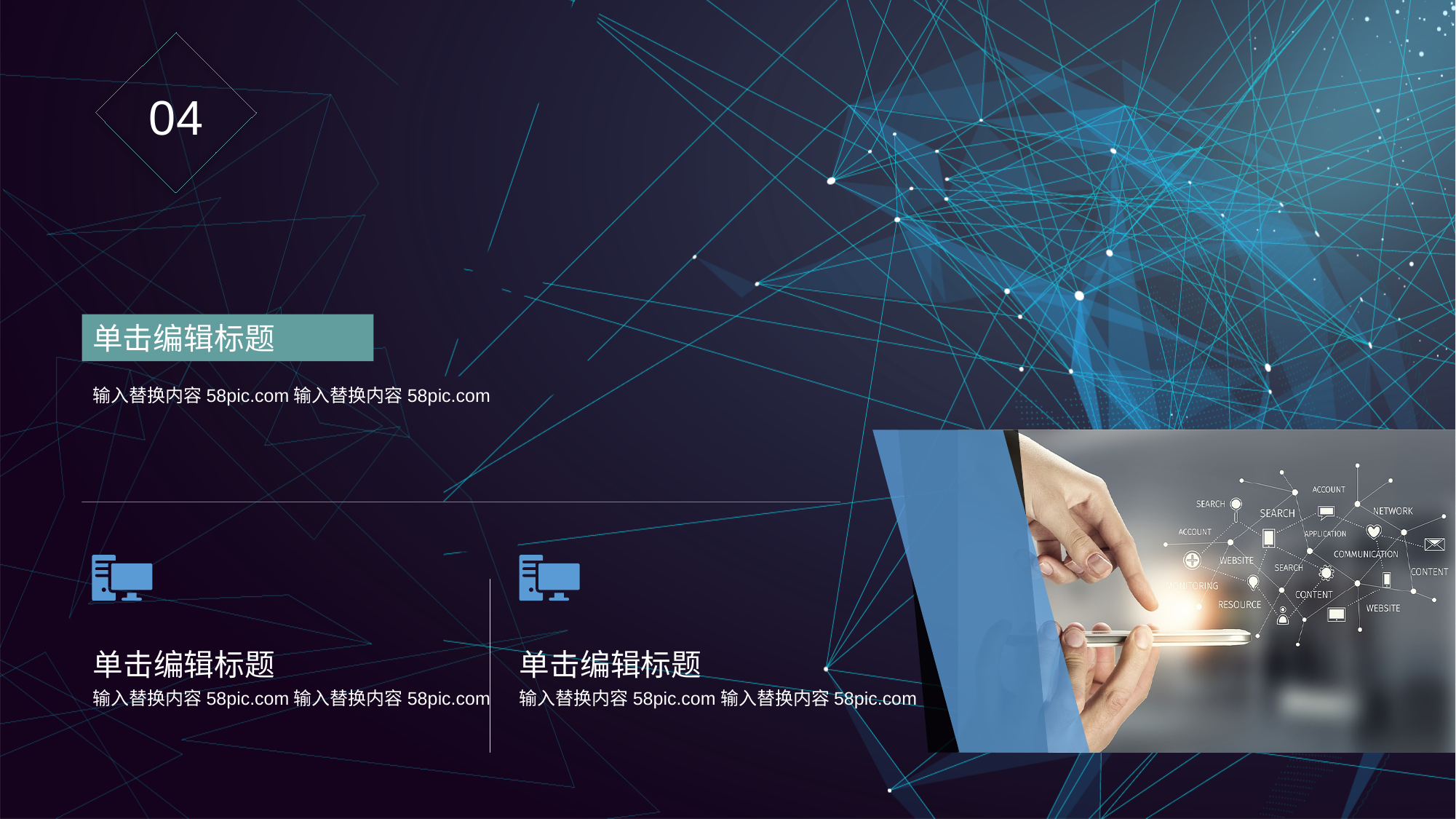

04
单击编辑标题
输入替换内容58pic.com输入替换内容58pic.com

单击编辑标题
输入替换内容58pic.com输入替换内容58pic.com
单击编辑标题
输入替换内容58pic.com输入替换内容58pic.com